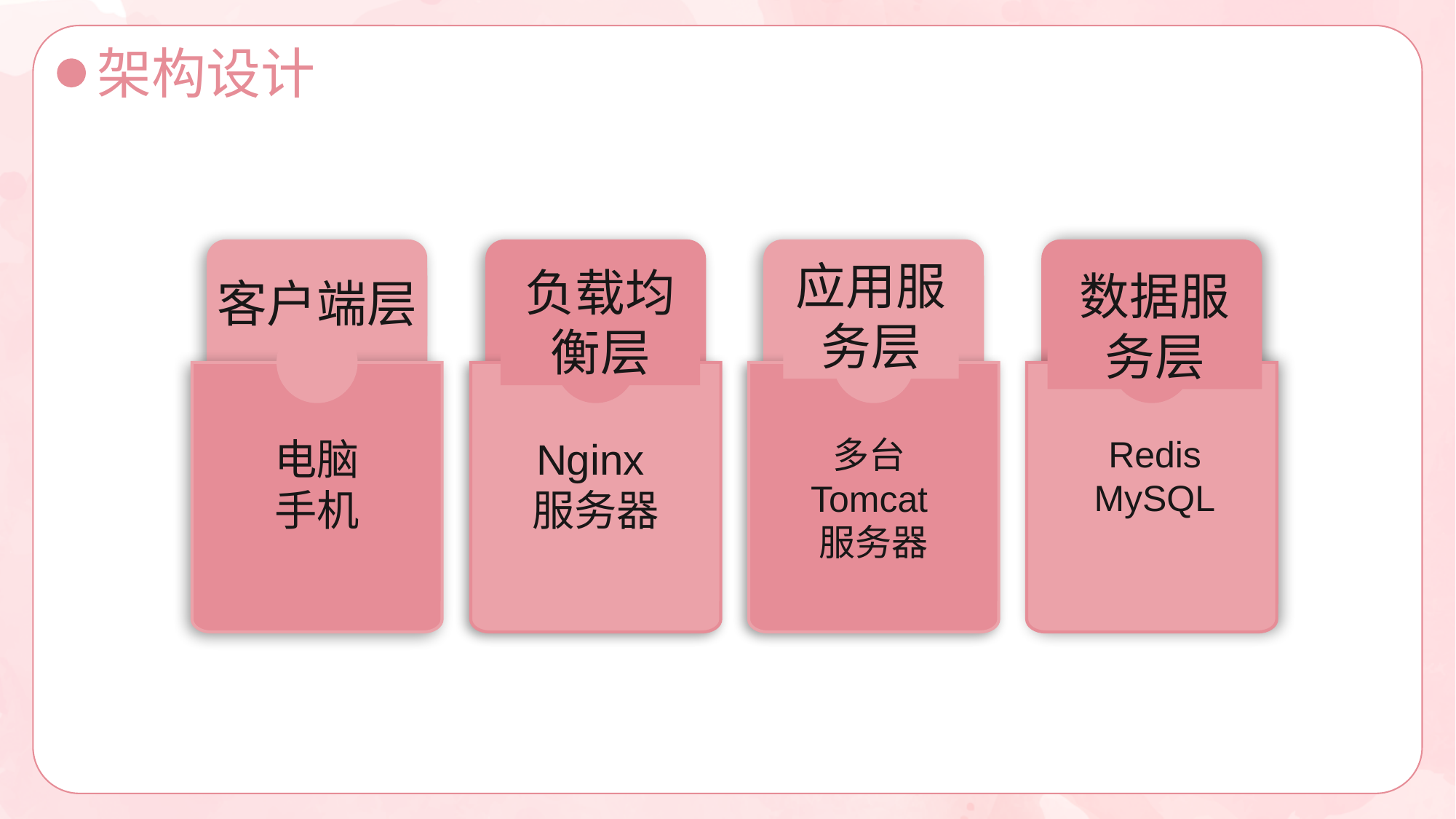

架构设计

客户端层

电脑
手机

负载均衡层

Nginx服务器

应用服务层

多台Tomcat服务器

数据服务层

Redis
MySQL